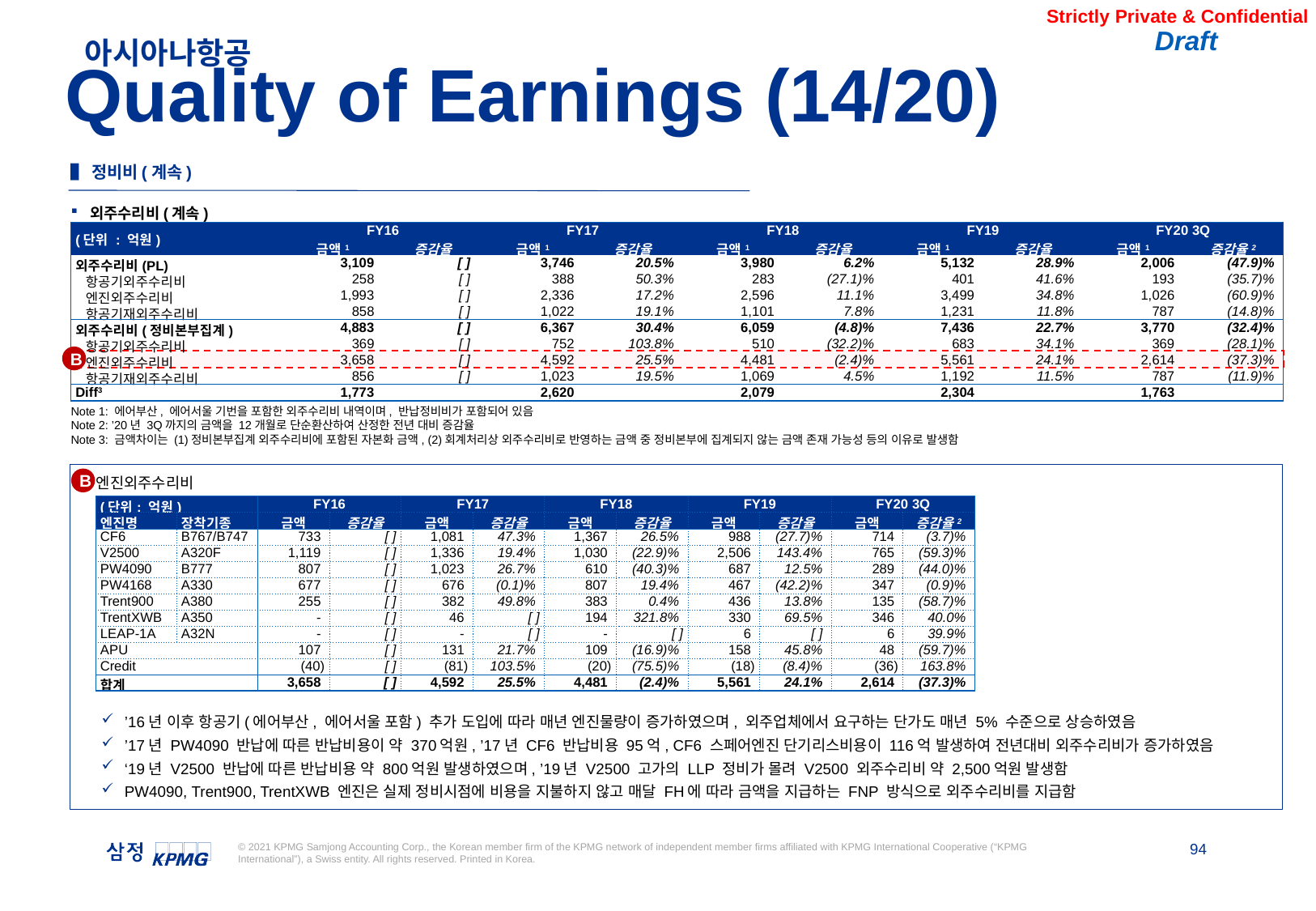

아시아나항공
Quality of Earnings (14/20)
▌정비비(계속)

외주수리비(계속)
| (단위 : 억원) | FY16 |  | FY17 |  | FY18 |  | FY19 |  | FY20 3Q |  |
| --- | --- | --- | --- | --- | --- | --- | --- | --- | --- | --- |
|  | 금액1 | 증감율 | 금액1 | 증감율 | 금액1 | 증감율 | 금액1 | 증감율 | 금액1 | 증감율2 |
| 외주수리비(PL) | 3,109 | [ ] | 3,746 | 20.5% | 3,980 | 6.2% | 5,132 | 28.9% | 2,006 | (47.9)% |
| 항공기외주수리비 | 258 | [ ] | 388 | 50.3% | 283 | (27.1)% | 401 | 41.6% | 193 | (35.7)% |
| 엔진외주수리비 | 1,993 | [ ] | 2,336 | 17.2% | 2,596 | 11.1% | 3,499 | 34.8% | 1,026 | (60.9)% |
| 항공기재외주수리비 | 858 | [ ] | 1,022 | 19.1% | 1,101 | 7.8% | 1,231 | 11.8% | 787 | (14.8)% |
| 외주수리비(정비본부집계) | 4,883 | [ ] | 6,367 | 30.4% | 6,059 | (4.8)% | 7,436 | 22.7% | 3,770 | (32.4)% |
| 항공기외주수리비 | 369 | [ ] | 752 | 103.8% | 510 | (32.2)% | 683 | 34.1% | 369 | (28.1)% |
| 엔진외주수리비 | 3,658 | [ ] | 4,592 | 25.5% | 4,481 | (2.4)% | 5,561 | 24.1% | 2,614 | (37.3)% |
| 항공기재외주수리비 | 856 | [ ] | 1,023 | 19.5% | 1,069 | 4.5% | 1,192 | 11.5% | 787 | (11.9)% |
| Diff3 | 1,773 |  | 2,620 |  | 2,079 |  | 2,304 |  | 1,763 |  |
B

Note 1: 에어부산, 에어서울 기번을 포함한 외주수리비 내역이며, 반납정비비가 포함되어 있음
Note 2: ’20년 3Q까지의 금액을 12개월로 단순환산하여 산정한 전년 대비 증감율
Note 3: 금액차이는 (1)정비본부집계 외주수리비에 포함된 자본화 금액, (2)회계처리상 외주수리비로 반영하는 금액 중 정비본부에 집계되지 않는 금액 존재 가능성 등의 이유로 발생함
엔진외주수리비

’16년 이후 항공기(에어부산, 에어서울 포함) 추가 도입에 따라 매년 엔진물량이 증가하였으며, 외주업체에서 요구하는 단가도 매년 5% 수준으로 상승하였음
’17년 PW4090 반납에 따른 반납비용이 약 370억원, ’17년 CF6 반납비용 95억, CF6 스페어엔진 단기리스비용이 116억 발생하여 전년대비 외주수리비가 증가하였음
‘19년 V2500 반납에 따른 반납비용 약 800억원 발생하였으며, ’19년 V2500 고가의 LLP 정비가 몰려 V2500 외주수리비 약 2,500억원 발생함
PW4090, Trent900, TrentXWB 엔진은 실제 정비시점에 비용을 지불하지 않고 매달 FH에 따라 금액을 지급하는 FNP 방식으로 외주수리비를 지급함

B
| (단위: 억원) |  | FY16 |  | FY17 |  | FY18 |  | FY19 |  | FY20 3Q |  |
| --- | --- | --- | --- | --- | --- | --- | --- | --- | --- | --- | --- |
| 엔진명 | 장착기종 | 금액 | 증감율 | 금액 | 증감율 | 금액 | 증감율 | 금액 | 증감율 | 금액 | 증감율2 |
| CF6 | B767/B747 | 733 | [ ] | 1,081 | 47.3% | 1,367 | 26.5% | 988 | (27.7)% | 714 | (3.7)% |
| V2500 | A320F | 1,119 | [ ] | 1,336 | 19.4% | 1,030 | (22.9)% | 2,506 | 143.4% | 765 | (59.3)% |
| PW4090 | B777 | 807 | [ ] | 1,023 | 26.7% | 610 | (40.3)% | 687 | 12.5% | 289 | (44.0)% |
| PW4168 | A330 | 677 | [ ] | 676 | (0.1)% | 807 | 19.4% | 467 | (42.2)% | 347 | (0.9)% |
| Trent900 | A380 | 255 | [ ] | 382 | 49.8% | 383 | 0.4% | 436 | 13.8% | 135 | (58.7)% |
| TrentXWB | A350 | - | [ ] | 46 | [ ] | 194 | 321.8% | 330 | 69.5% | 346 | 40.0% |
| LEAP-1A | A32N | - | [ ] | - | [ ] | - | [ ] | 6 | [ ] | 6 | 39.9% |
| APU |  | 107 | [ ] | 131 | 21.7% | 109 | (16.9)% | 158 | 45.8% | 48 | (59.7)% |
| Credit |  | (40) | [ ] | (81) | 103.5% | (20) | (75.5)% | (18) | (8.4)% | (36) | 163.8% |
| 합계 |  | 3,658 | [ ] | 4,592 | 25.5% | 4,481 | (2.4)% | 5,561 | 24.1% | 2,614 | (37.3)% |